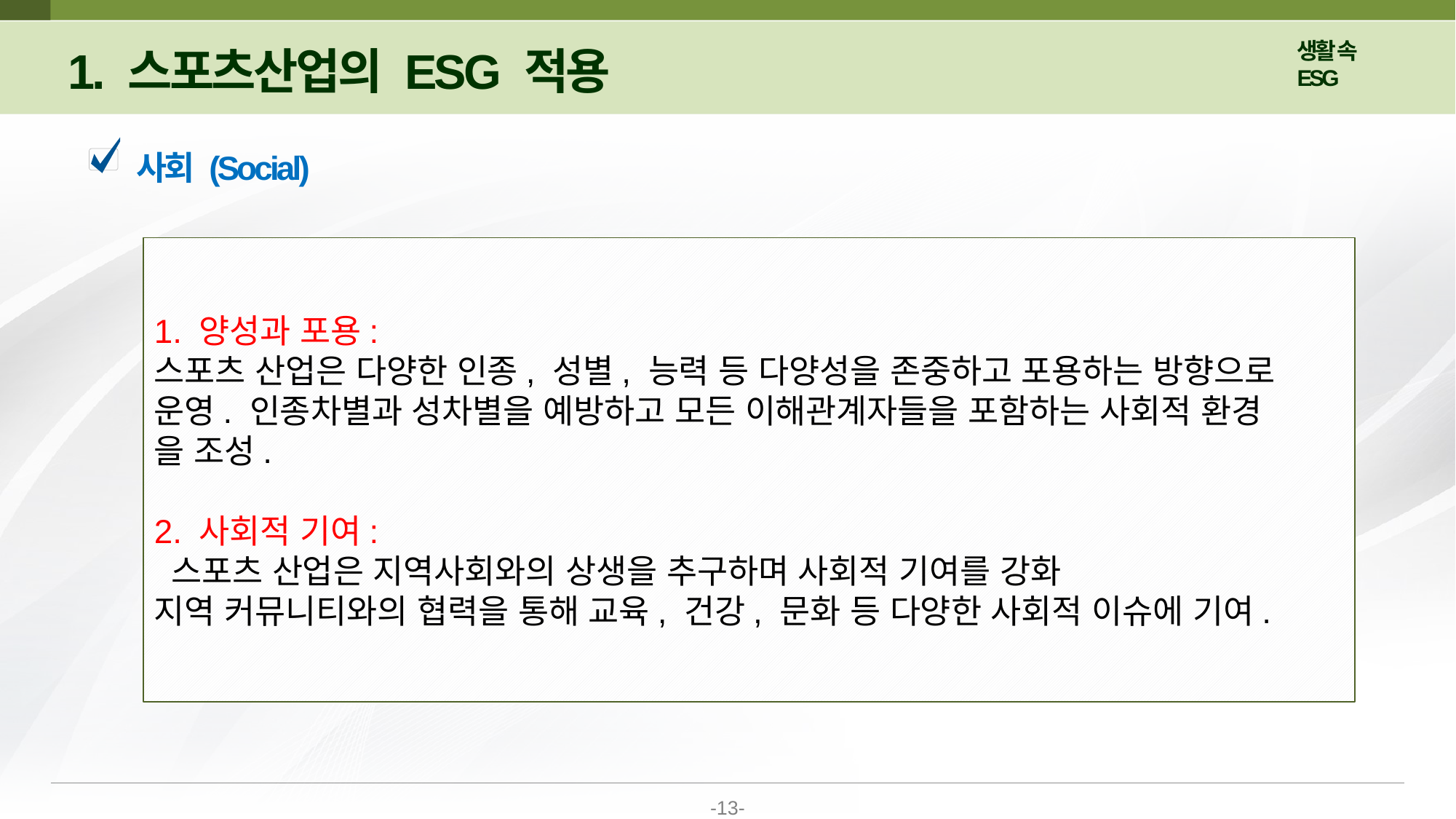

1. 스포츠산업의 ESG 적용
사회 (Social)

1. 양성과 포용:
스포츠 산업은 다양한 인종, 성별, 능력 등 다양성을 존중하고 포용하는 방향으로
운영. 인종차별과 성차별을 예방하고 모든 이해관계자들을 포함하는 사회적 환경
을 조성.

2. 사회적 기여:
 스포츠 산업은 지역사회와의 상생을 추구하며 사회적 기여를 강화
지역 커뮤니티와의 협력을 통해 교육, 건강, 문화 등 다양한 사회적 이슈에 기여.